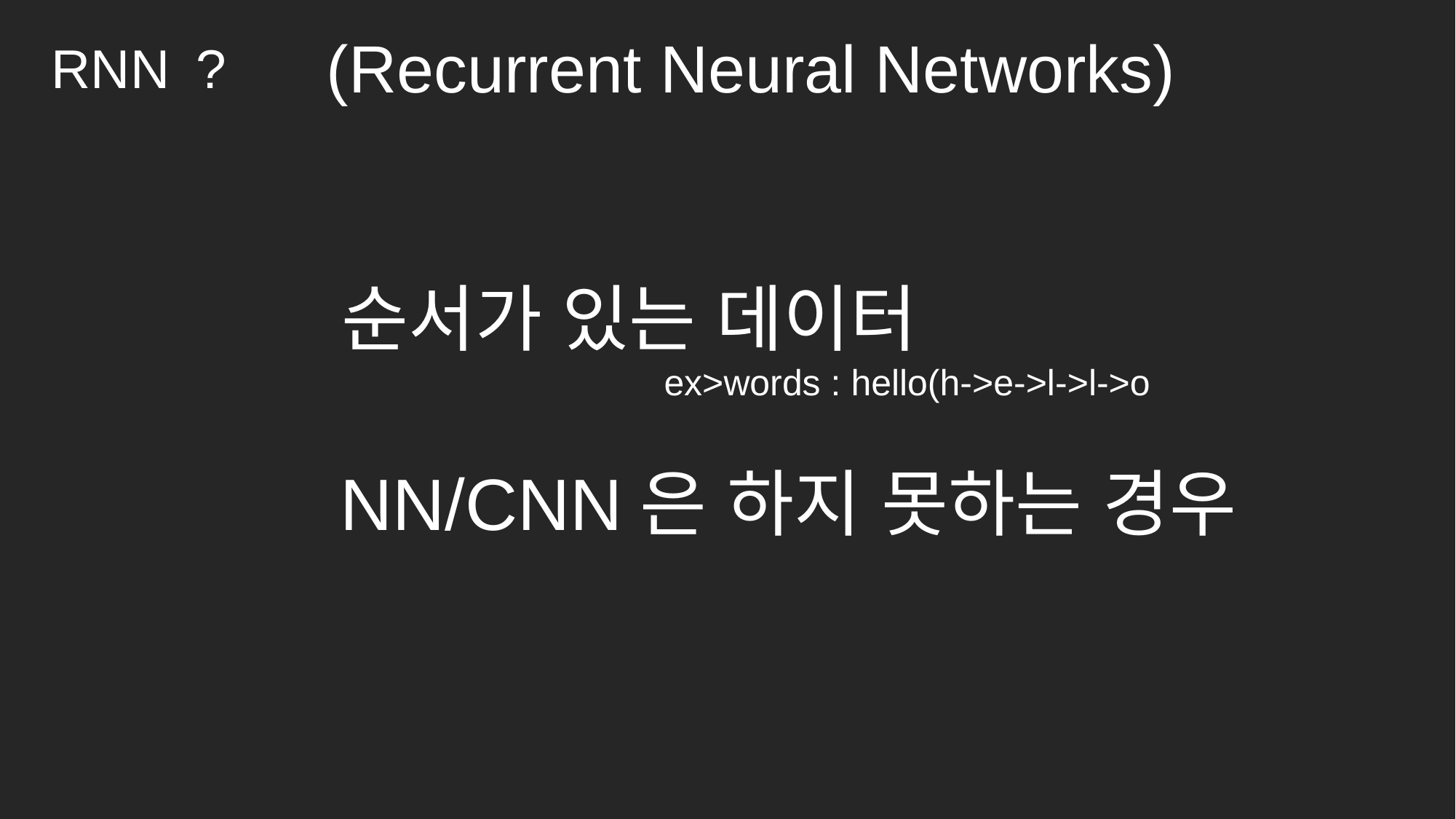

(Recurrent Neural Networks)
?
RNN
순서가 있는 데이터
ex>words : hello(h->e->l->l->o
NN/CNN은 하지 못하는 경우